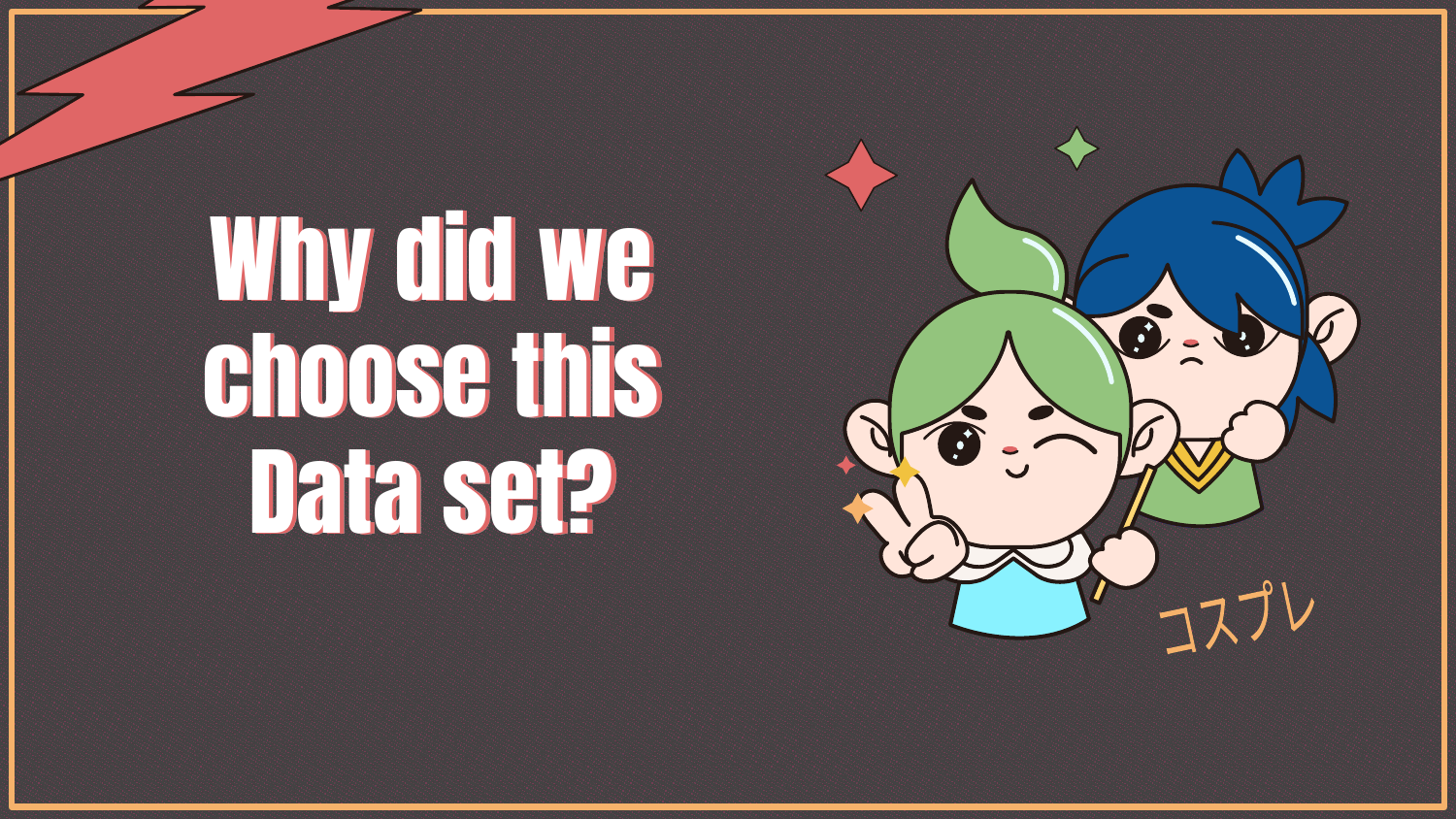

# Why did we choose this Data set?
コスプレ